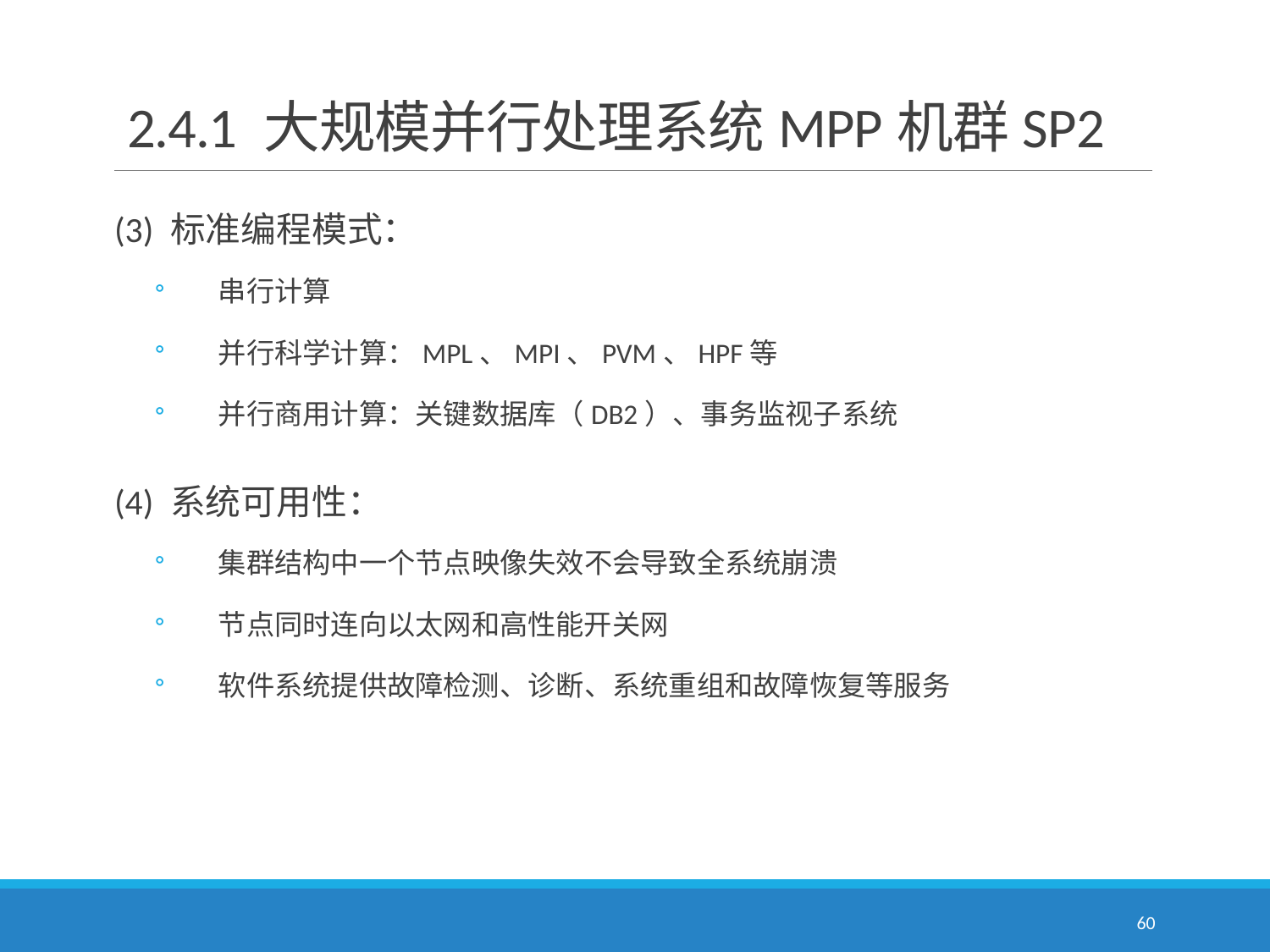

# 2.4.1 大规模并行处理系统MPP机群SP2
(3) 标准编程模式：
串行计算
并行科学计算：MPL、MPI、PVM、HPF等
并行商用计算：关键数据库（DB2）、事务监视子系统
(4) 系统可用性：
集群结构中一个节点映像失效不会导致全系统崩溃
节点同时连向以太网和高性能开关网
软件系统提供故障检测、诊断、系统重组和故障恢复等服务
60